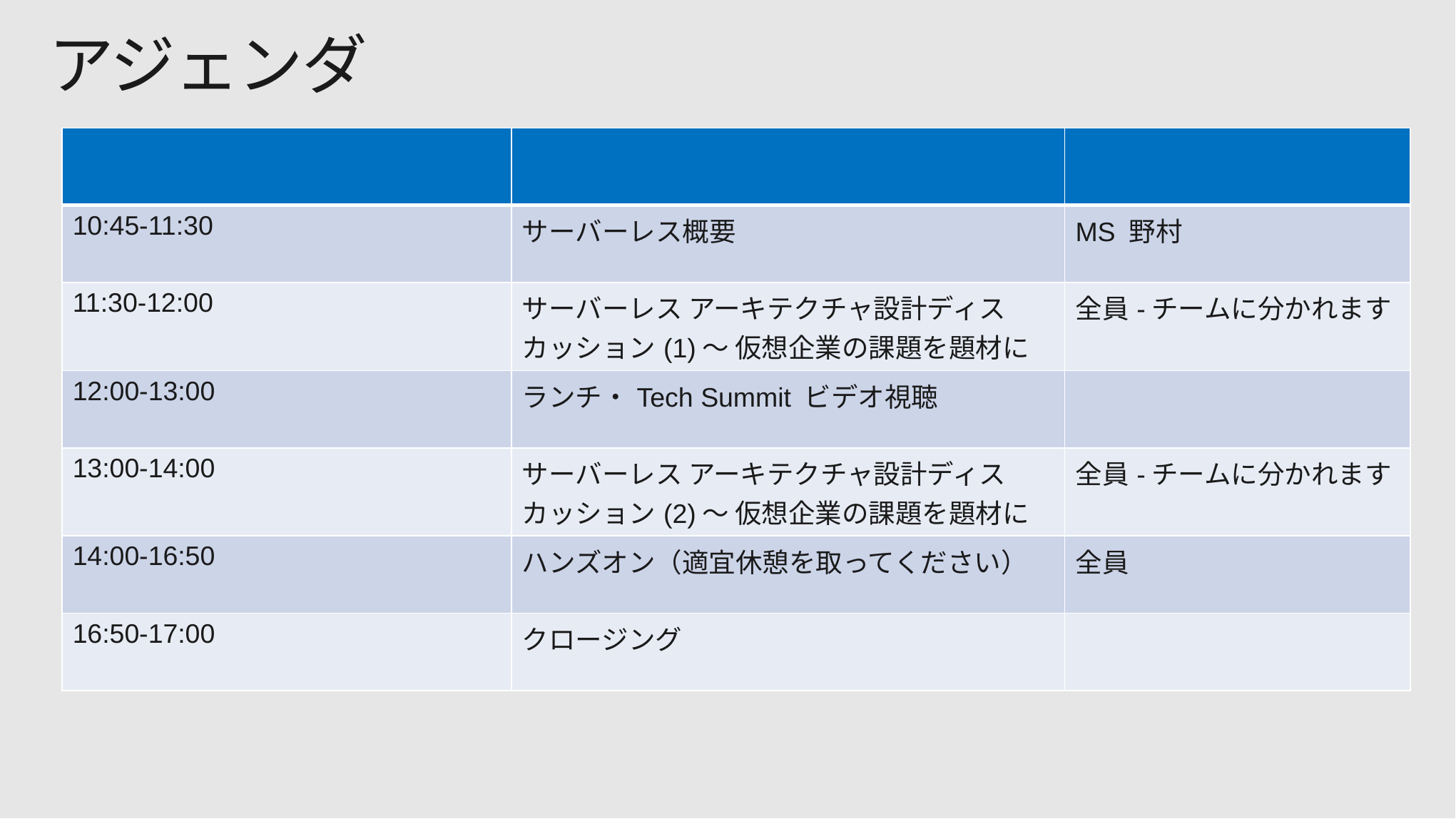

# アジェンダ
|  |  |  |
| --- | --- | --- |
| 10:45-11:30 | サーバーレス概要 | MS 野村 |
| 11:30-12:00 | サーバーレス アーキテクチャ設計ディスカッション(1)～ 仮想企業の課題を題材に | 全員-チームに分かれます |
| 12:00-13:00 | ランチ・Tech Summit ビデオ視聴 |  |
| 13:00-14:00 | サーバーレス アーキテクチャ設計ディスカッション(2)～ 仮想企業の課題を題材に | 全員-チームに分かれます |
| 14:00-16:50 | ハンズオン（適宜休憩を取ってください） | 全員 |
| 16:50-17:00 | クロージング |  |